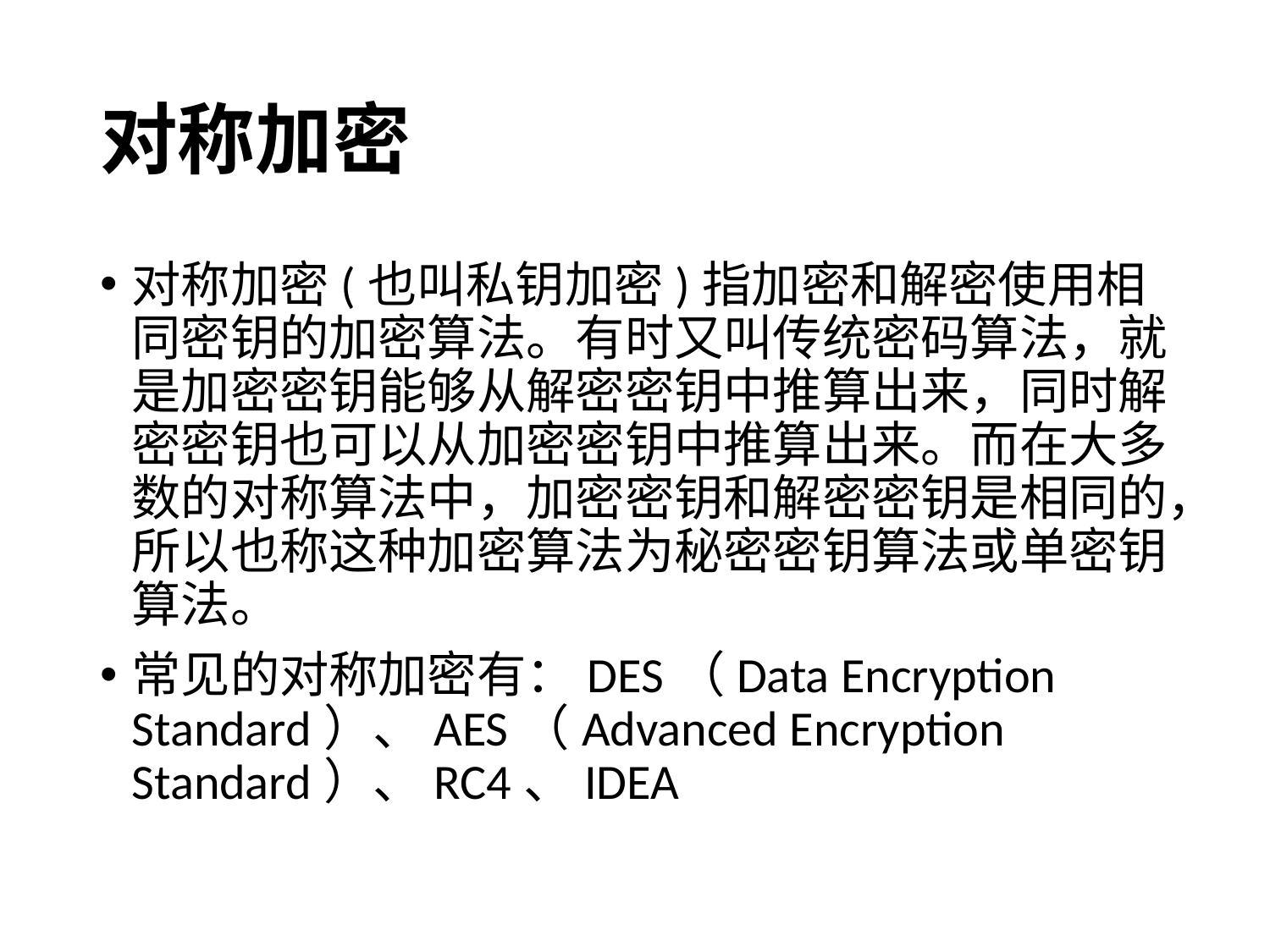

# 对称加密
对称加密(也叫私钥加密)指加密和解密使用相同密钥的加密算法。有时又叫传统密码算法，就是加密密钥能够从解密密钥中推算出来，同时解密密钥也可以从加密密钥中推算出来。而在大多数的对称算法中，加密密钥和解密密钥是相同的，所以也称这种加密算法为秘密密钥算法或单密钥算法。
常见的对称加密有：DES（Data Encryption Standard）、AES（Advanced Encryption Standard）、RC4、IDEA